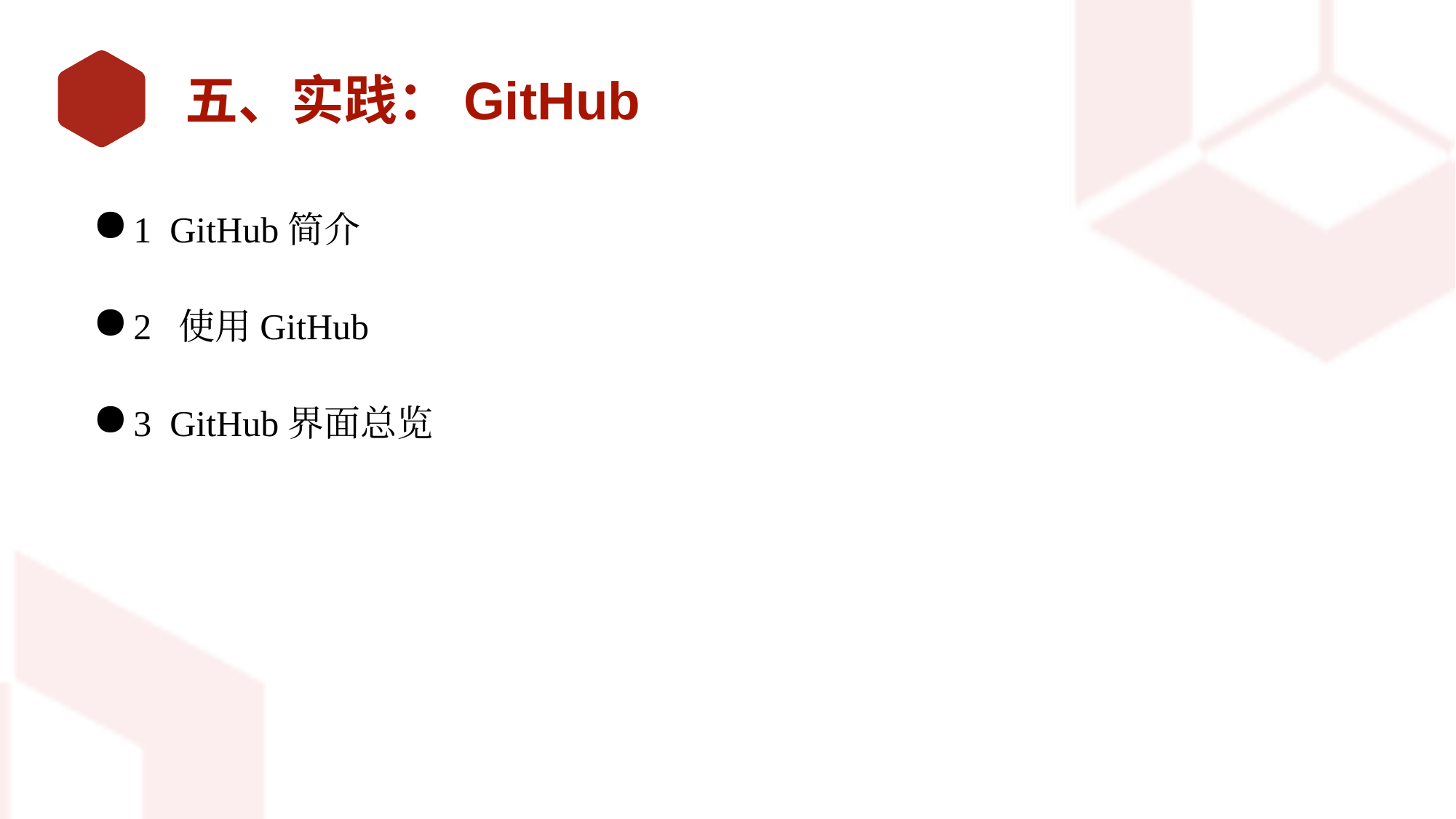

# 五、实践：GitHub
1  GitHub简介
2  使用GitHub
3  GitHub界面总览